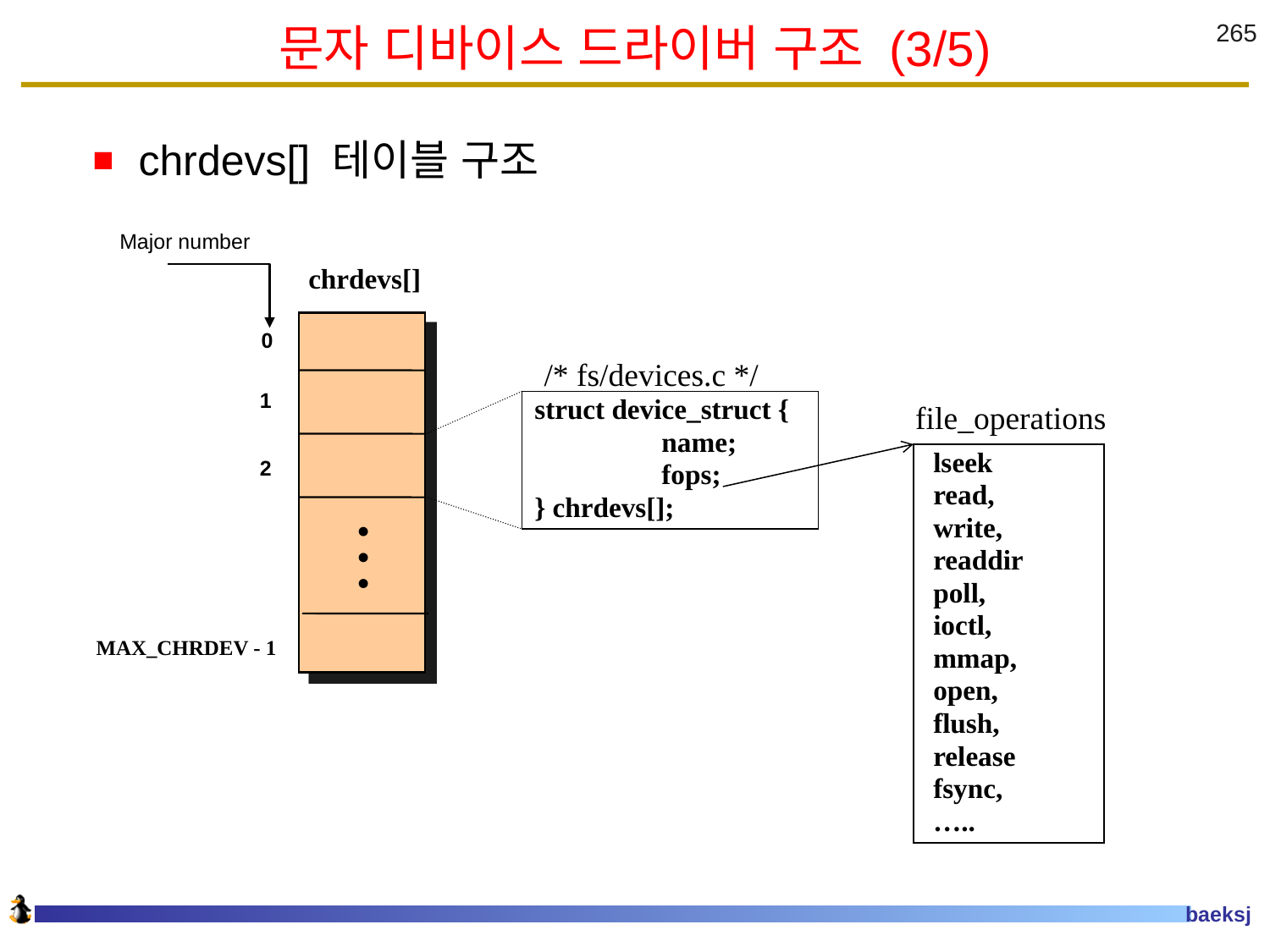

# 문자 디바이스 드라이버 구조 (3/5)
265
chrdevs[] 테이블 구조
Major number
chrdevs[]

0
/* fs/devices.c */

1

struct device_struct {
	name;
	fops;
} chrdevs[];
file_operations

 lseek
 read,
 write,
 readdir
 poll,
 ioctl,
 mmap,
 open,
 flush,
 release
 fsync,
 …..
2

…

MAX_CHRDEV - 1